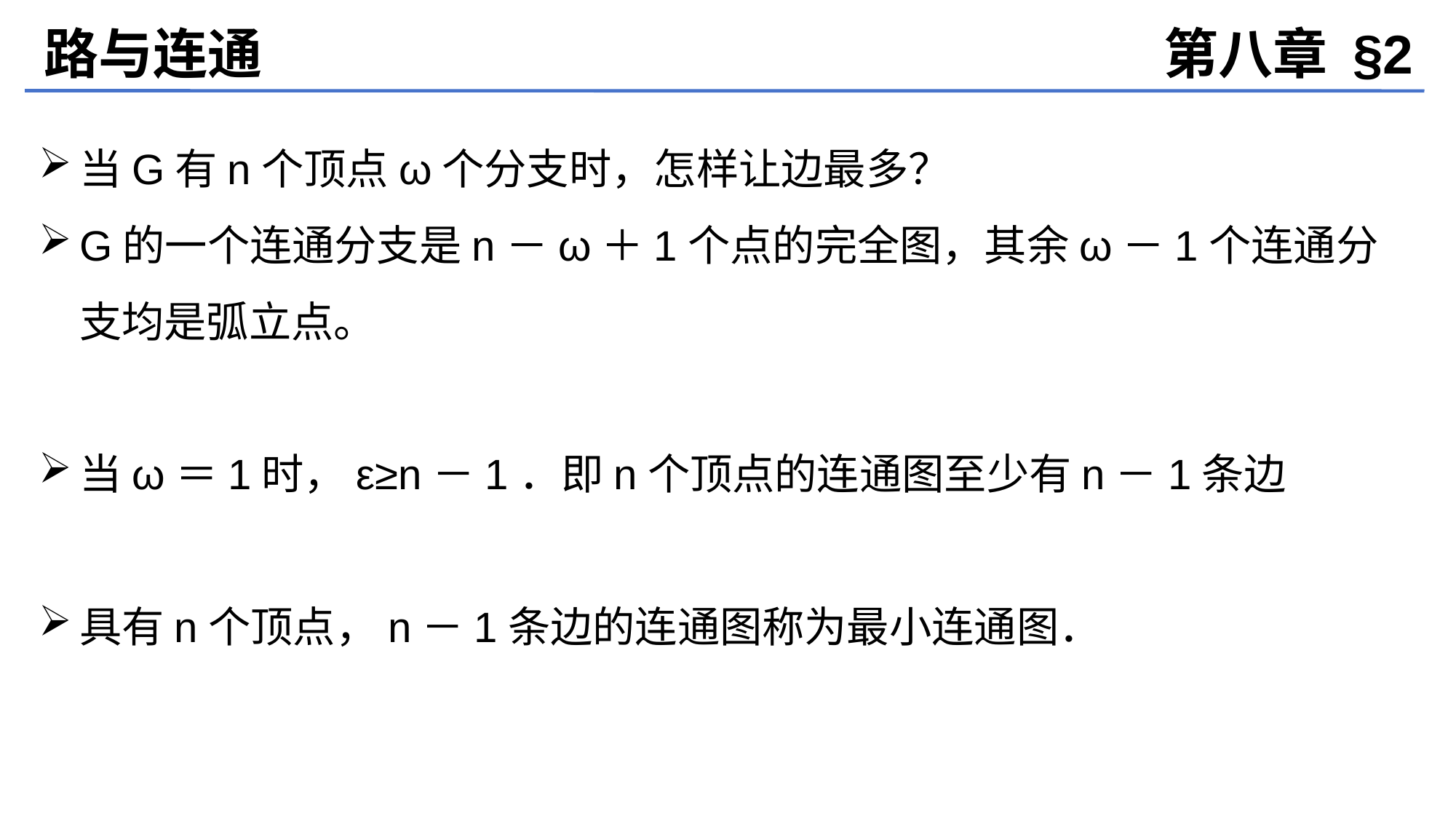

路与连通
第八章 §2
当G有n个顶点ω个分支时，怎样让边最多？
G的一个连通分支是n－ω＋1个点的完全图，其余ω－1个连通分支均是弧立点。

当ω＝1时，ε≥n－1．即n个顶点的连通图至少有n－1条边

具有n个顶点，n－1条边的连通图称为最小连通图．